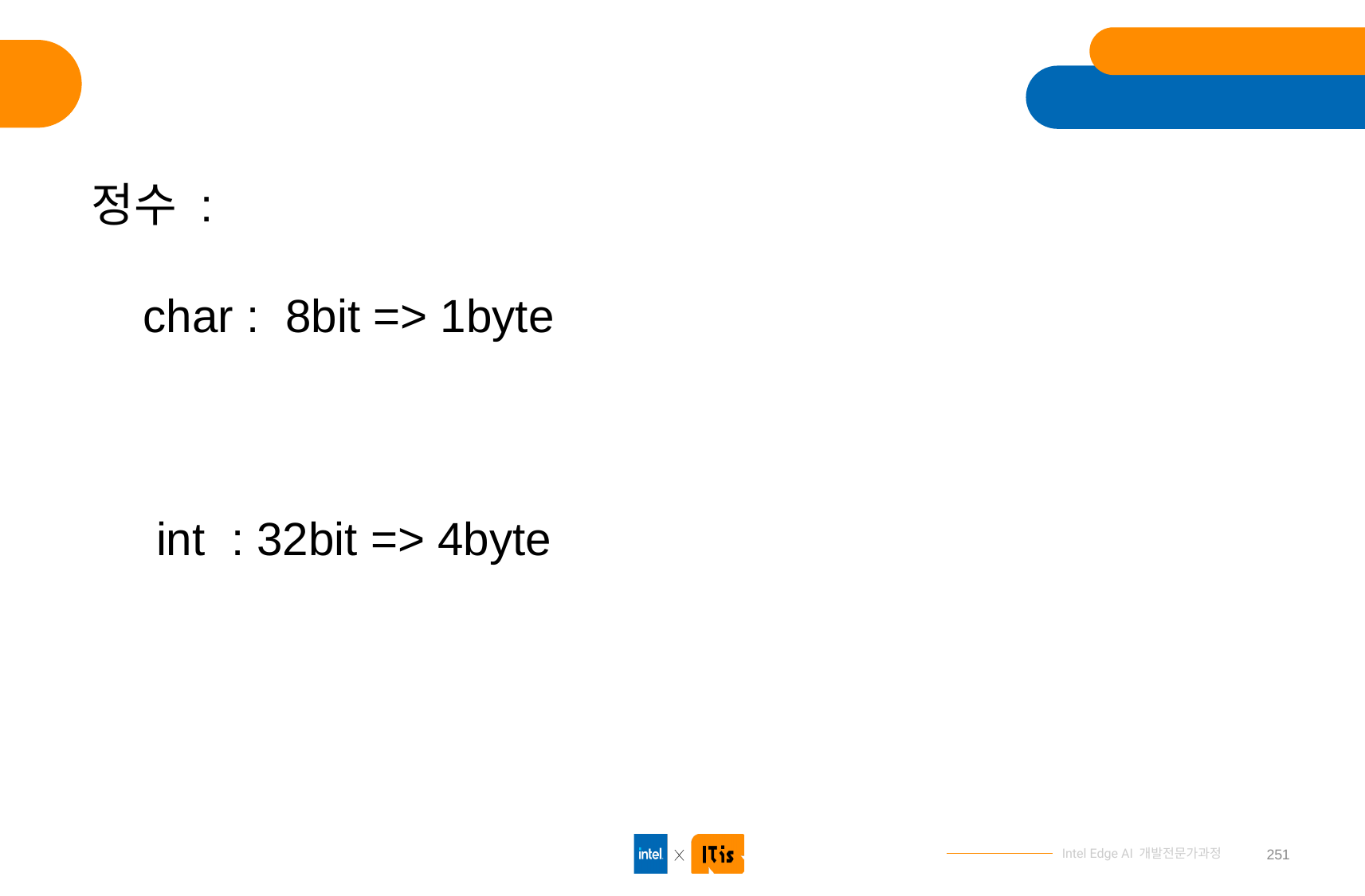

정수 :

    char :  8bit => 1byte

     int  : 32bit => 4byte
251